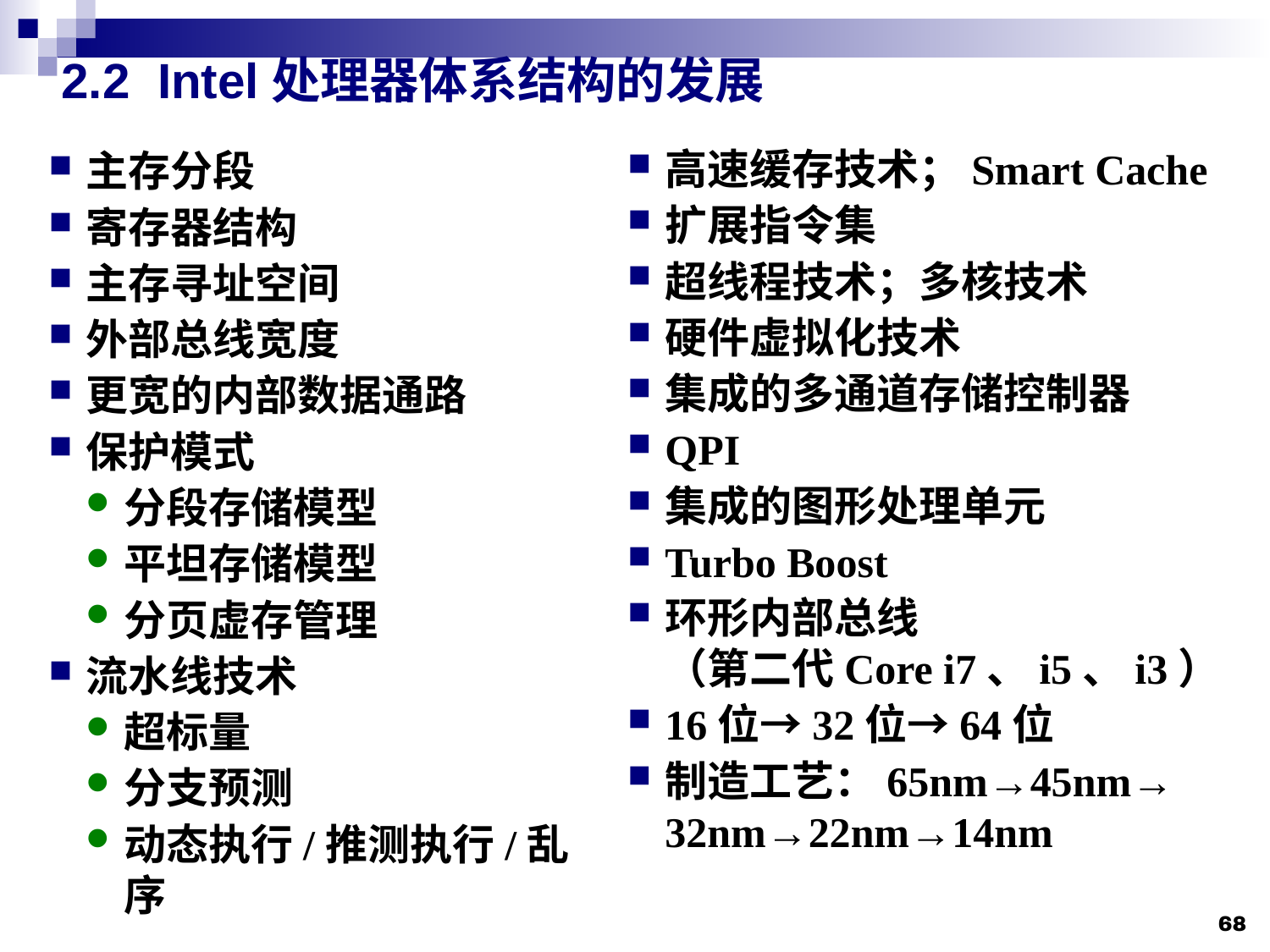

# 2.2  Intel处理器体系结构的发展
高速缓存技术；Smart Cache
扩展指令集
超线程技术；多核技术
硬件虚拟化技术
集成的多通道存储控制器
QPI
集成的图形处理单元
Turbo Boost
环形内部总线
（第二代Core i7、i5、i3）
16位→32位→64位
制造工艺：65nm→45nm→ 32nm→22nm→14nm
主存分段
寄存器结构
主存寻址空间
外部总线宽度
更宽的内部数据通路
保护模式
分段存储模型
平坦存储模型
分页虚存管理
流水线技术
超标量
分支预测
动态执行/推测执行/乱序
68